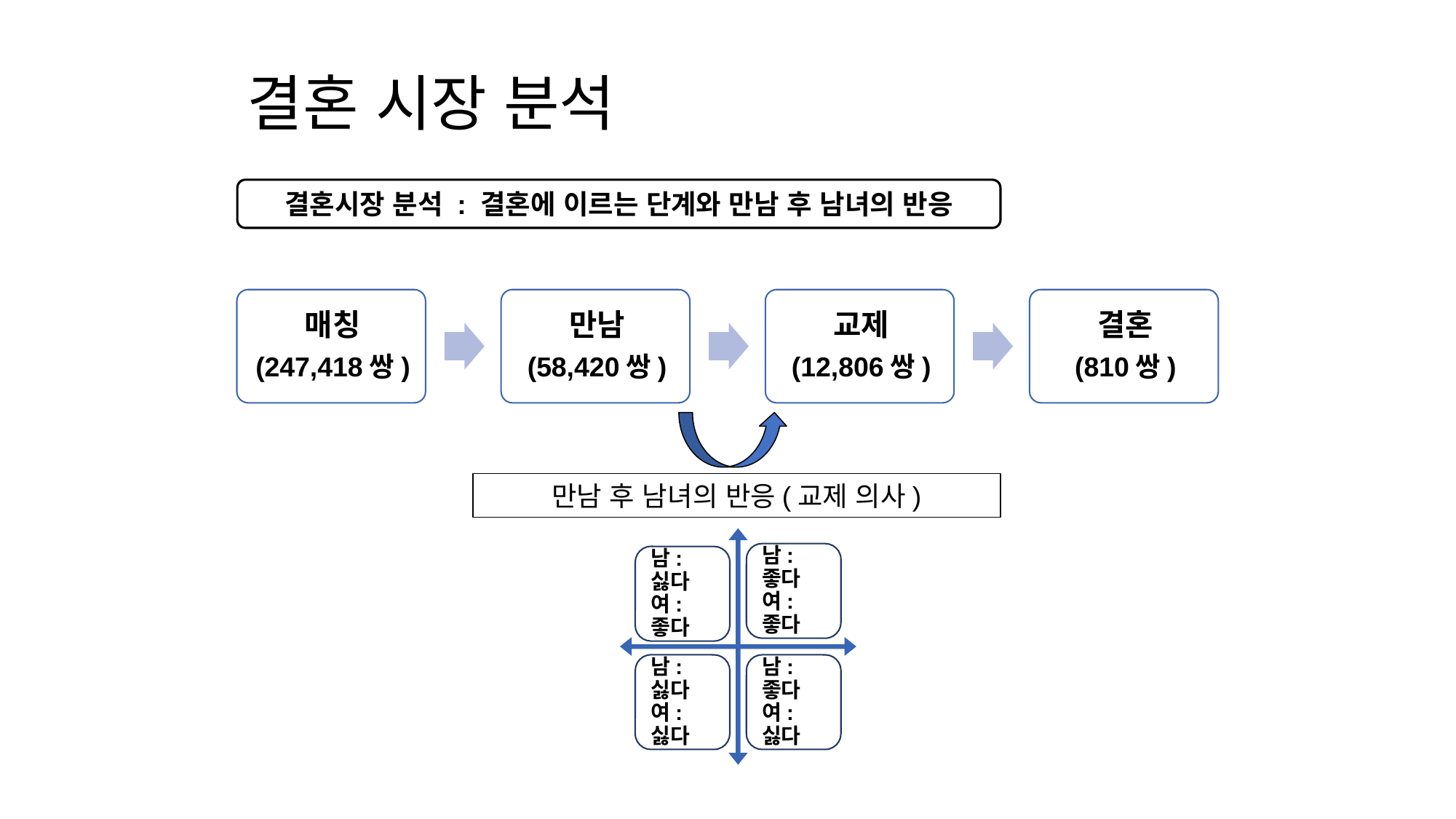

결혼 시장 분석
결혼시장 분석 : 결혼에 이르는 단계와 만남 후 남녀의 반응

매칭
(247,418쌍)

만남
(58,420쌍)

교제
(12,806쌍)

결혼
(810쌍)

만남 후 남녀의 반응(교제 의사)
남:싫다
여:좋다
남:좋다
여:좋다
남:싫다
여:싫다
남:좋다
여:싫다